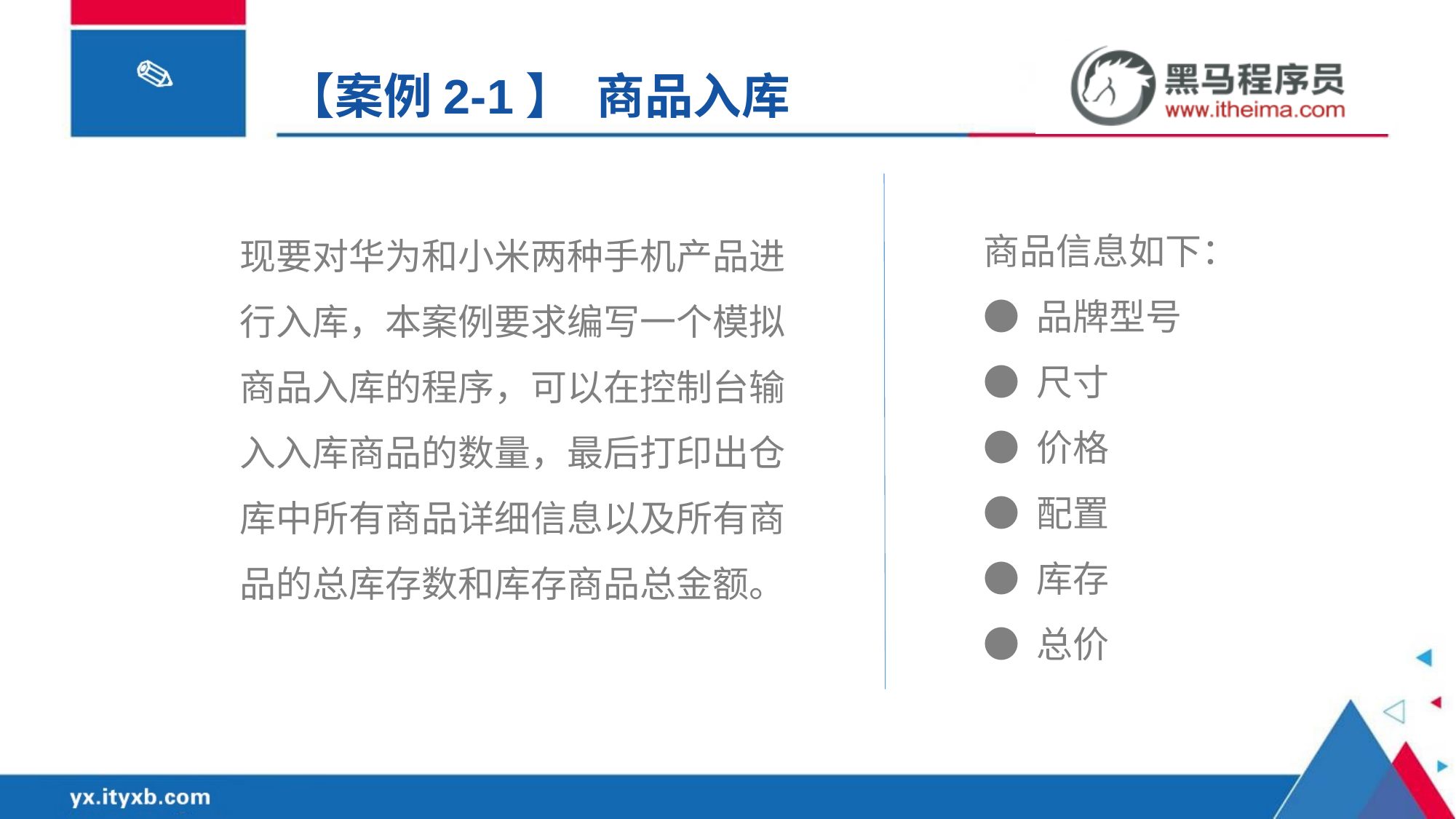

【案例2-1】  商品入库

商品信息如下：
● 品牌型号
● 尺寸
● 价格
● 配置
● 库存
● 总价
现要对华为和小米两种手机产品进行入库，本案例要求编写一个模拟商品入库的程序，可以在控制台输入入库商品的数量，最后打印出仓库中所有商品详细信息以及所有商品的总库存数和库存商品总金额。